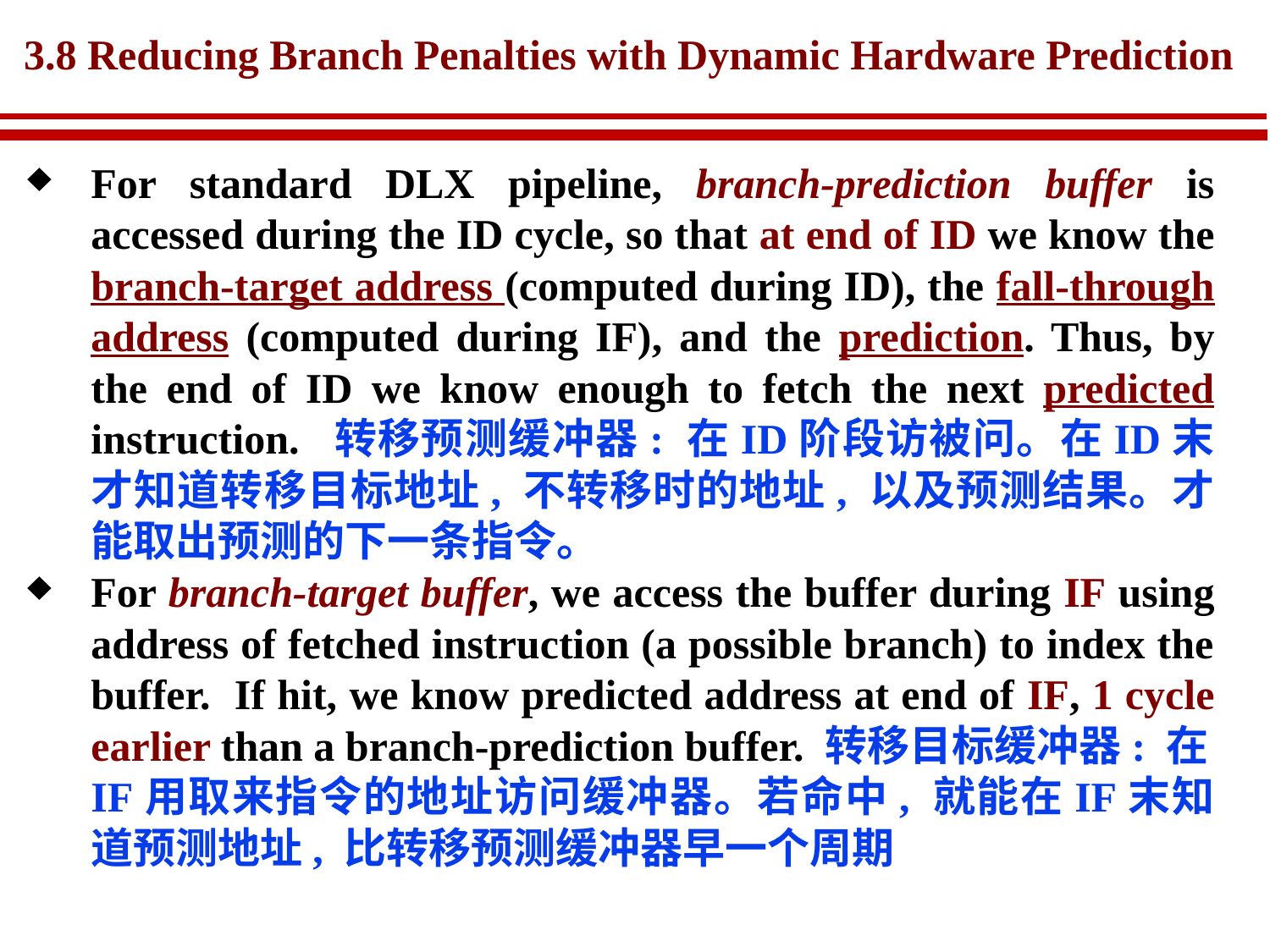

# 3.8 Reducing Branch Penalties with Dynamic Hardware Prediction
For standard DLX pipeline, branch-prediction buffer is accessed during the ID cycle, so that at end of ID we know the branch-target address (computed during ID), the fall-through address (computed during IF), and the prediction. Thus, by the end of ID we know enough to fetch the next predicted instruction.  转移预测缓冲器: 在ID阶段访被问。在ID末才知道转移目标地址, 不转移时的地址, 以及预测结果。才能取出预测的下一条指令。
For branch-target buffer, we access the buffer during IF using address of fetched instruction (a possible branch) to index the buffer.  If hit, we know predicted address at end of IF, 1 cycle earlier than a branch-prediction buffer. 转移目标缓冲器: 在IF用取来指令的地址访问缓冲器。若命中, 就能在IF末知道预测地址, 比转移预测缓冲器早一个周期